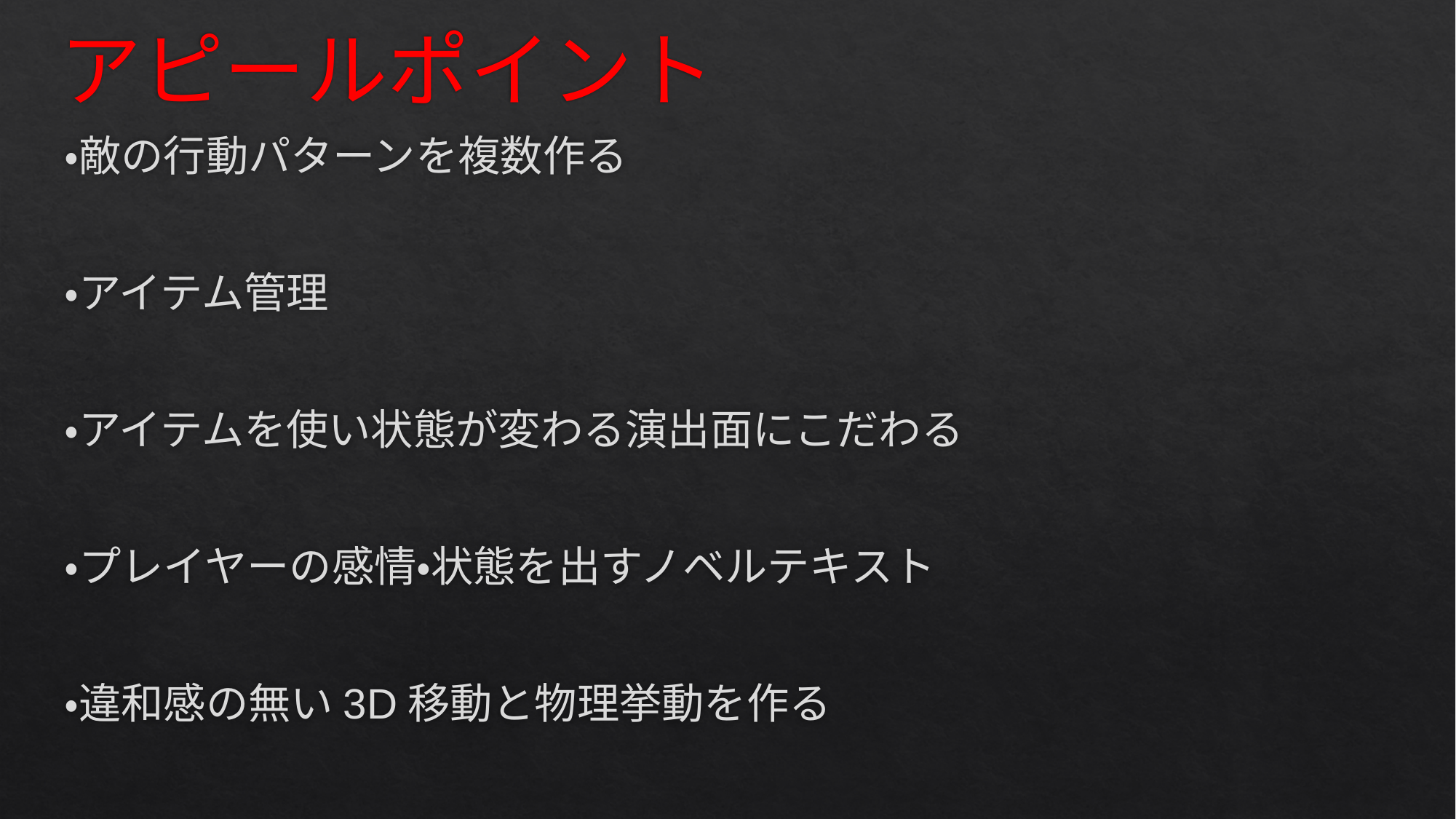

# アピールポイント
・敵の行動パターンを複数作る

・アイテム管理

・アイテムを使い状態が変わる演出面にこだわる

・プレイヤーの感情・状態を出すノベルテキスト

・違和感の無い3D移動と物理挙動を作る